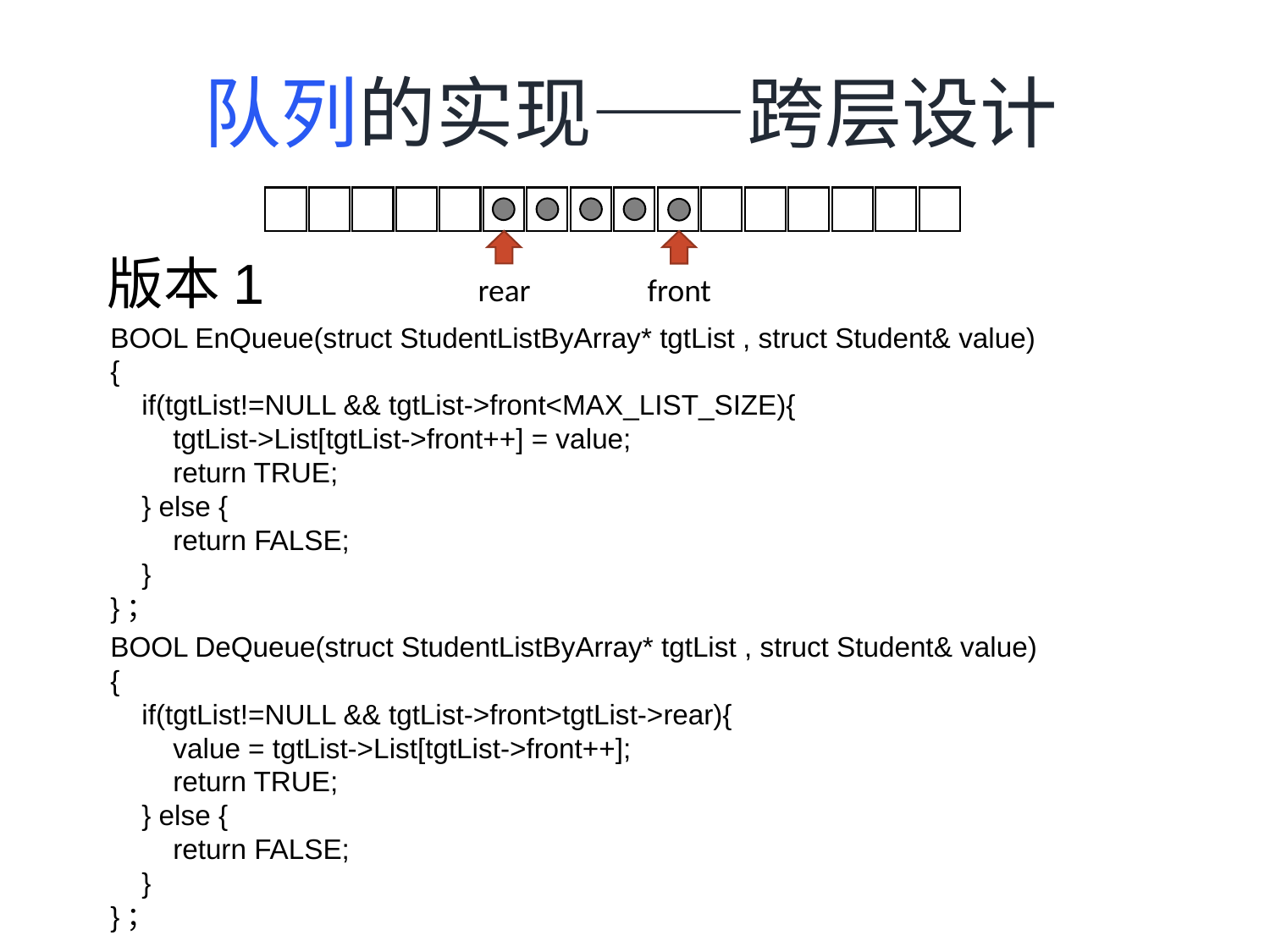

队列的实现——跨层设计

版本1
rear
front
BOOL EnQueue(struct StudentListByArray* tgtList , struct Student& value)
{
    if(tgtList!=NULL && tgtList->front<MAX_LIST_SIZE){
        tgtList->List[tgtList->front++] = value;
        return TRUE;
    } else {
        return FALSE;
    }
}；
BOOL DeQueue(struct StudentListByArray* tgtList , struct Student& value)
{
    if(tgtList!=NULL && tgtList->front>tgtList->rear){
        value = tgtList->List[tgtList->front++];
        return TRUE;
    } else {
        return FALSE;
    }
}；